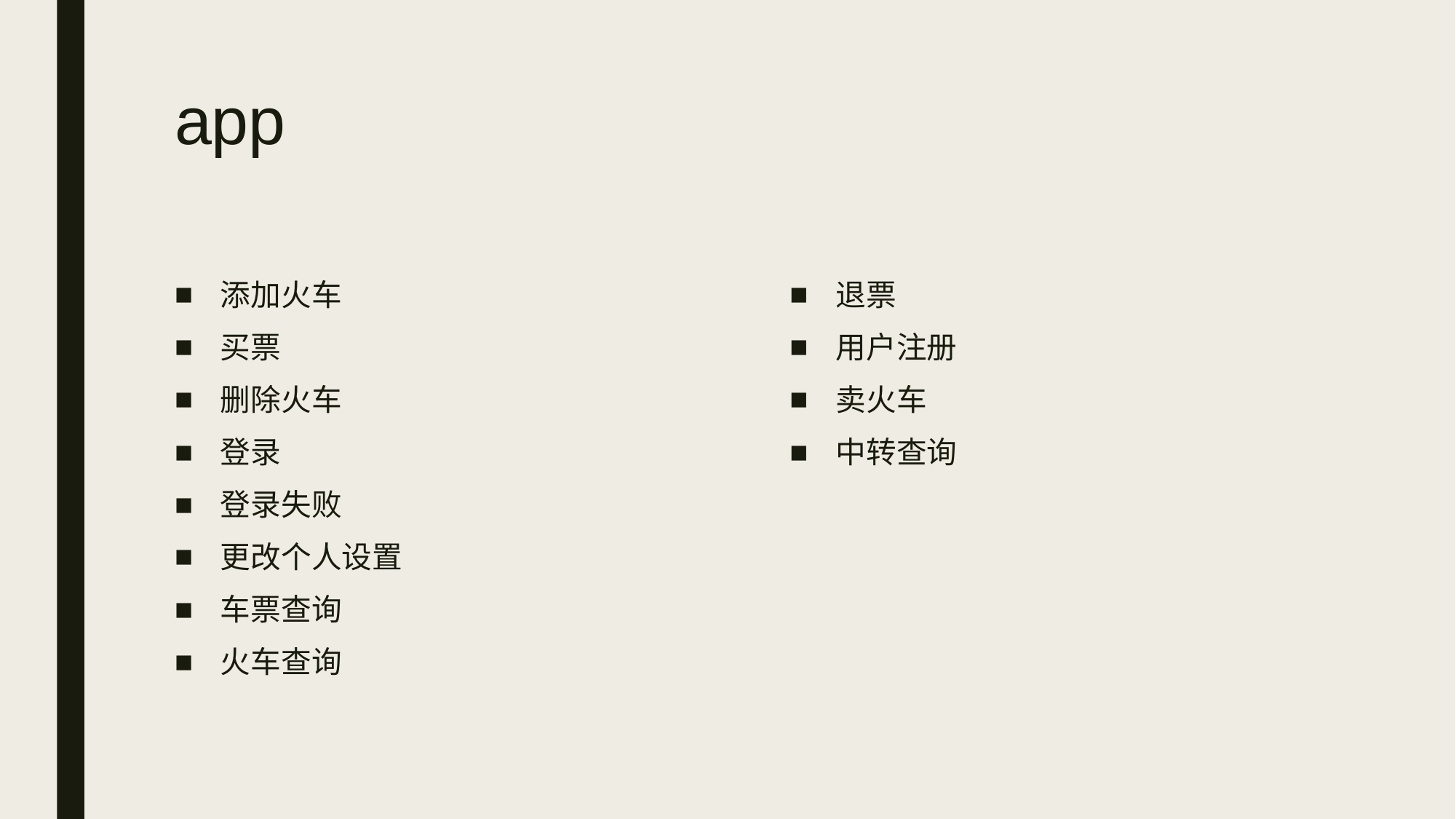

# app
添加火车
买票
删除火车
登录
登录失败
更改个人设置
车票查询
火车查询

退票
用户注册
卖火车
中转查询